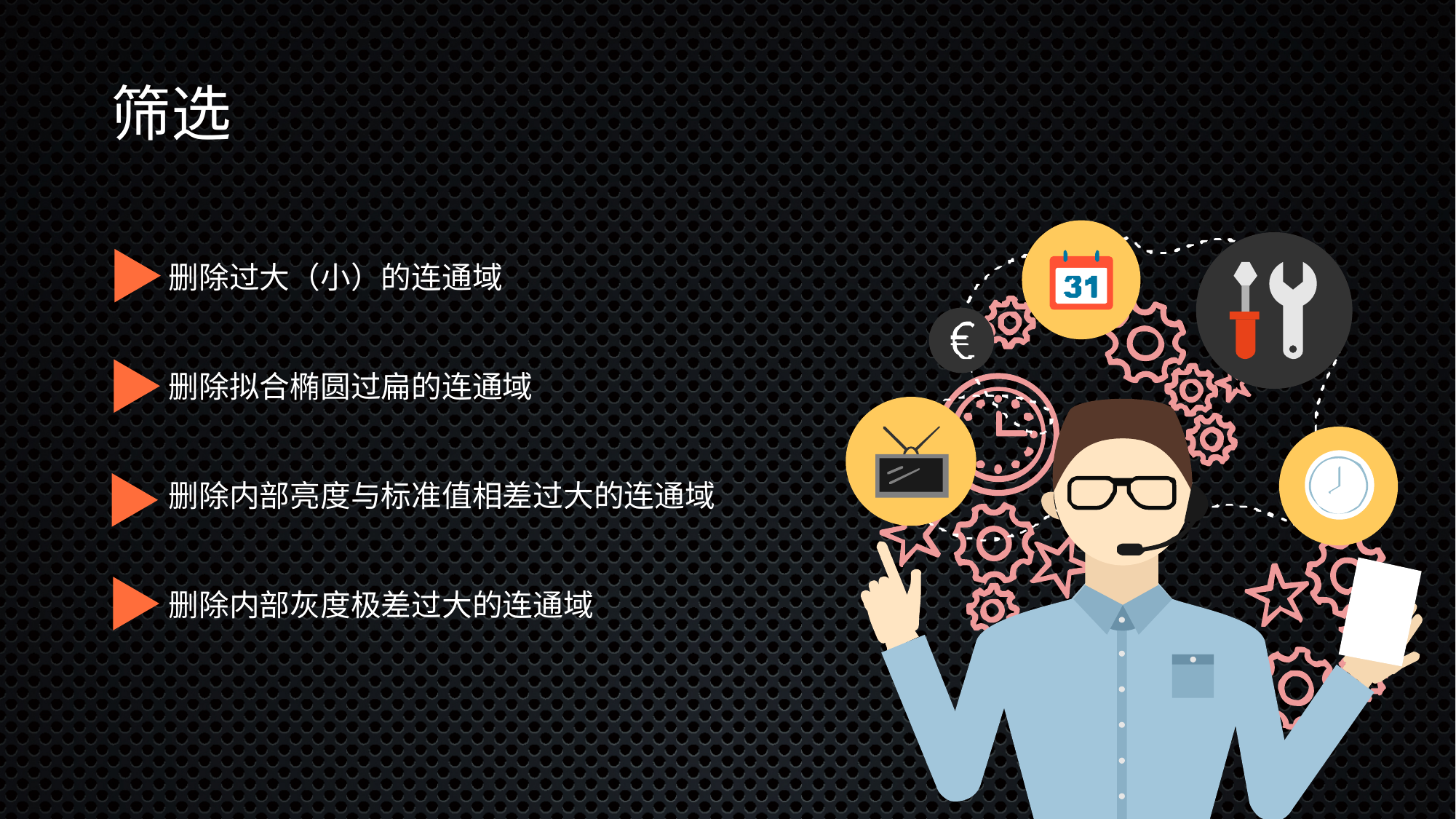

# 筛选

     删除过大（小）的连通域

     删除拟合椭圆过扁的连通域

     删除内部亮度与标准值相差过大的连通域

     删除内部灰度极差过大的连通域